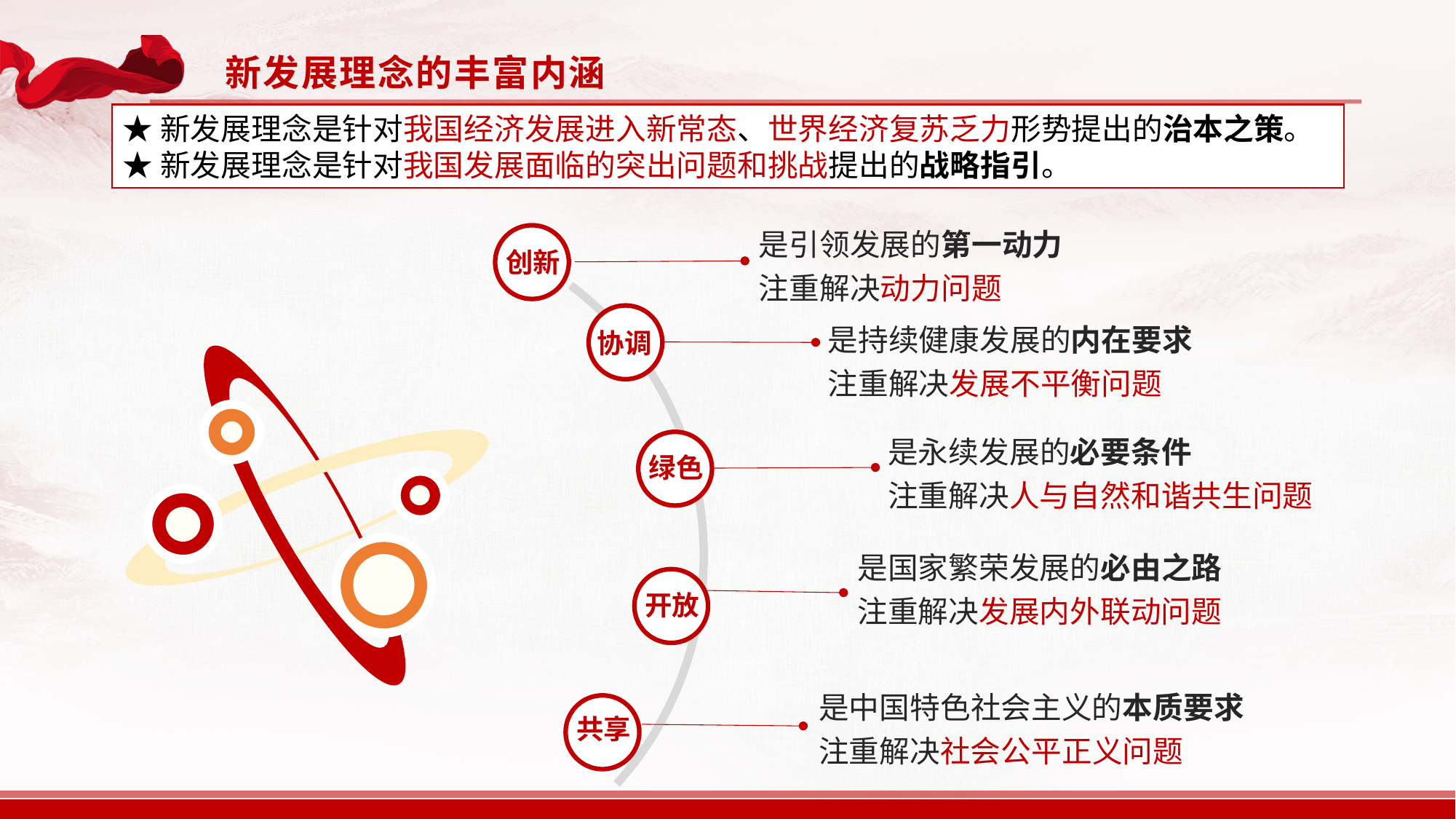

新发展理念的丰富内涵
★新发展理念是针对我国经济发展进入新常态、世界经济复苏乏力形势提出的治本之策。
★新发展理念是针对我国发展面临的突出问题和挑战提出的战略指引。
是引领发展的第一动力
注重解决动力问题

创新

协调
是持续健康发展的内在要求
注重解决发展不平衡问题
是永续发展的必要条件
注重解决人与自然和谐共生问题

绿色
是国家繁荣发展的必由之路
注重解决发展内外联动问题

开放
是中国特色社会主义的本质要求
注重解决社会公平正义问题

共享